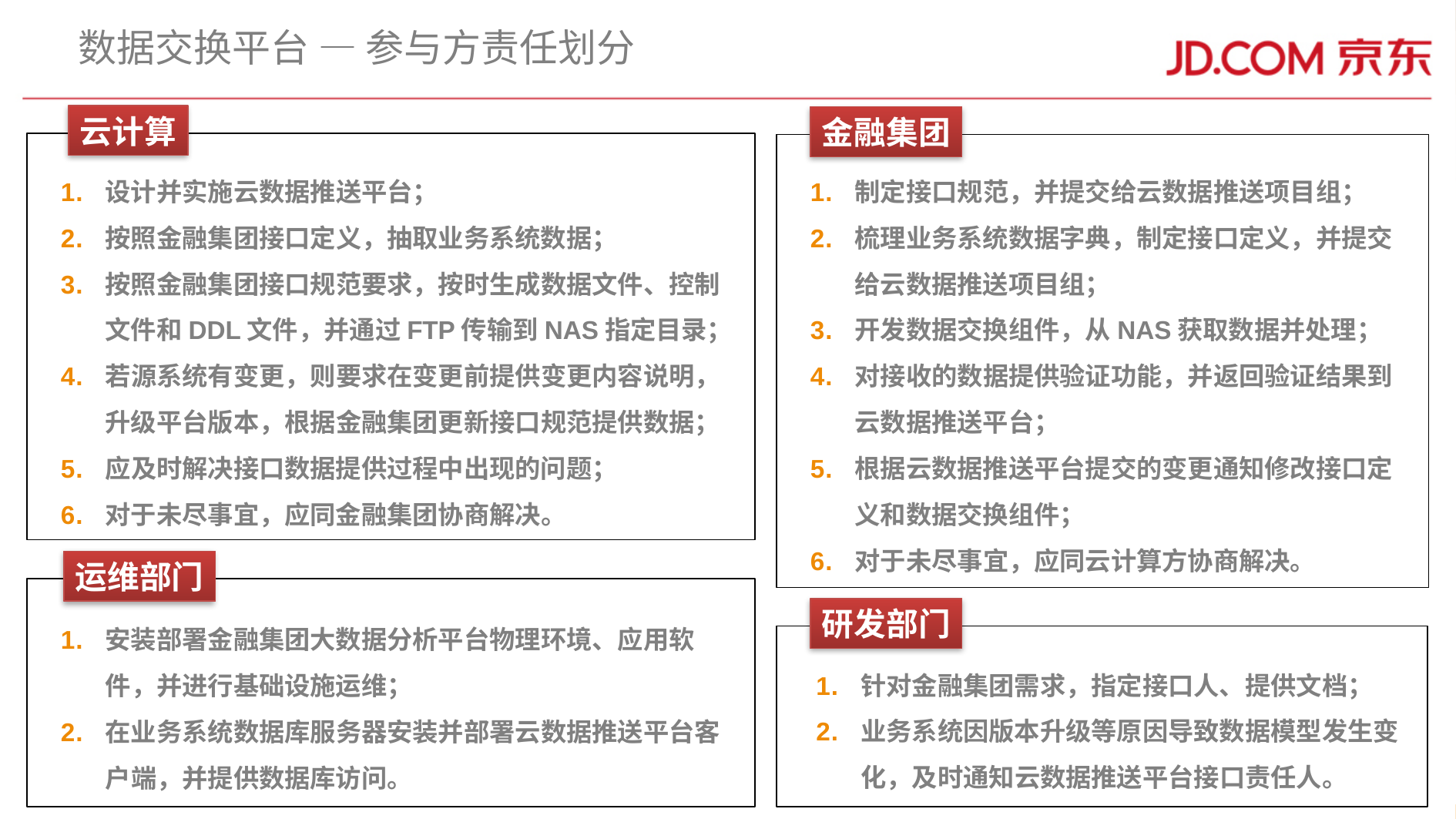

# 数据交换平台 — 参与方责任划分
云计算
金融集团

设计并实施云数据推送平台；
按照金融集团接口定义，抽取业务系统数据；
按照金融集团接口规范要求，按时生成数据文件、控制文件和DDL文件，并通过FTP传输到NAS指定目录；
若源系统有变更，则要求在变更前提供变更内容说明，升级平台版本，根据金融集团更新接口规范提供数据；
应及时解决接口数据提供过程中出现的问题；
对于未尽事宜，应同金融集团协商解决。
制定接口规范，并提交给云数据推送项目组；
梳理业务系统数据字典，制定接口定义，并提交给云数据推送项目组；
开发数据交换组件，从NAS获取数据并处理；
对接收的数据提供验证功能，并返回验证结果到云数据推送平台；
根据云数据推送平台提交的变更通知修改接口定义和数据交换组件；
对于未尽事宜，应同云计算方协商解决。
运维部门

研发部门
安装部署金融集团大数据分析平台物理环境、应用软件，并进行基础设施运维；
在业务系统数据库服务器安装并部署云数据推送平台客户端，并提供数据库访问。

针对金融集团需求，指定接口人、提供文档；
业务系统因版本升级等原因导致数据模型发生变化，及时通知云数据推送平台接口责任人。